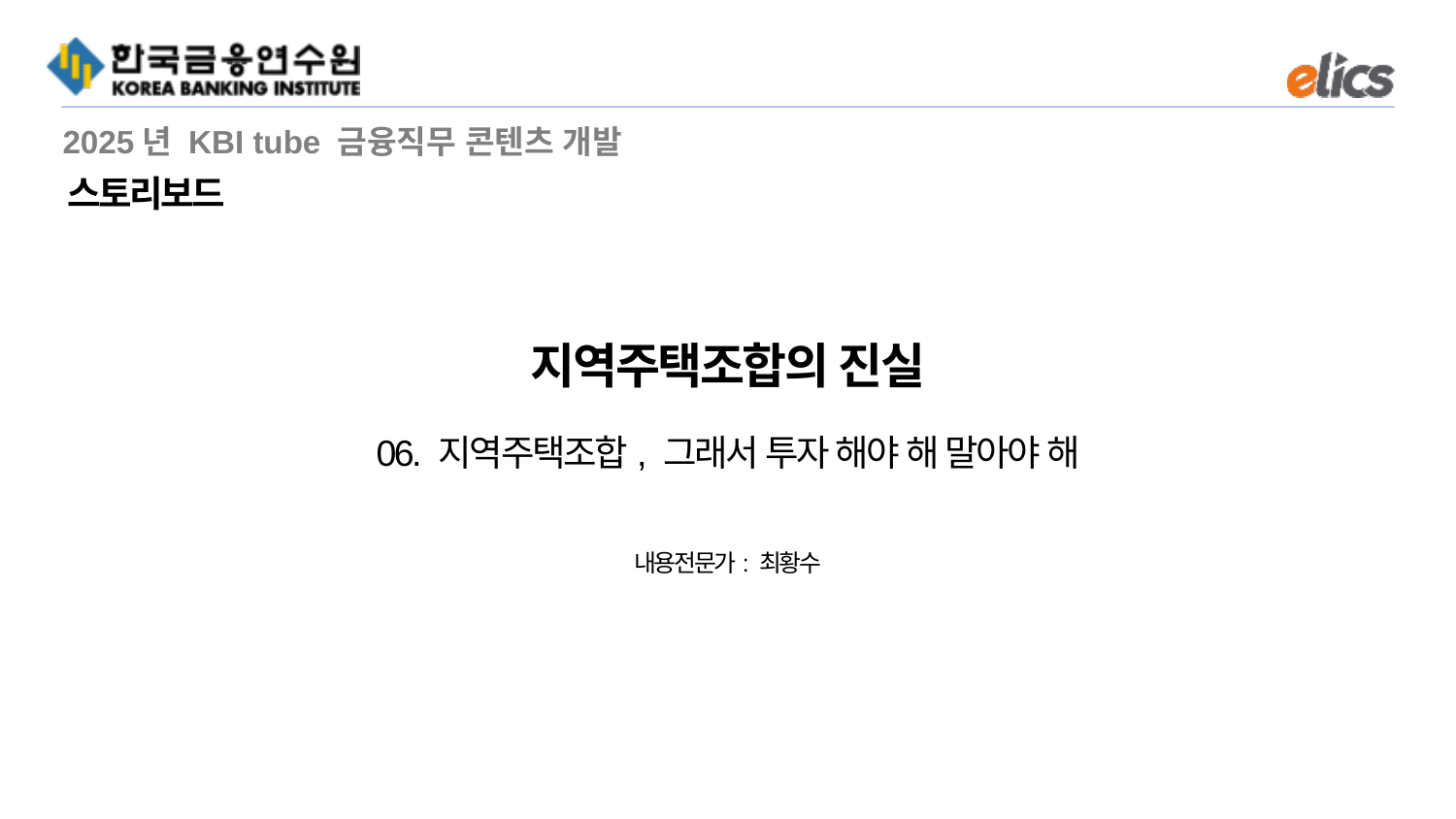

<사용폰트>
와구리체 TTF
나눔고딕
나눔고딕 ExtraBold
강원교육튼튼
ONE 모바일고딕 Bold
ONE 모바일고딕 Regular
ONE 모바일고딕 Title
지역주택조합의 진실
06. 지역주택조합, 그래서 투자 해야 해 말아야 해
내용전문가: 최황수